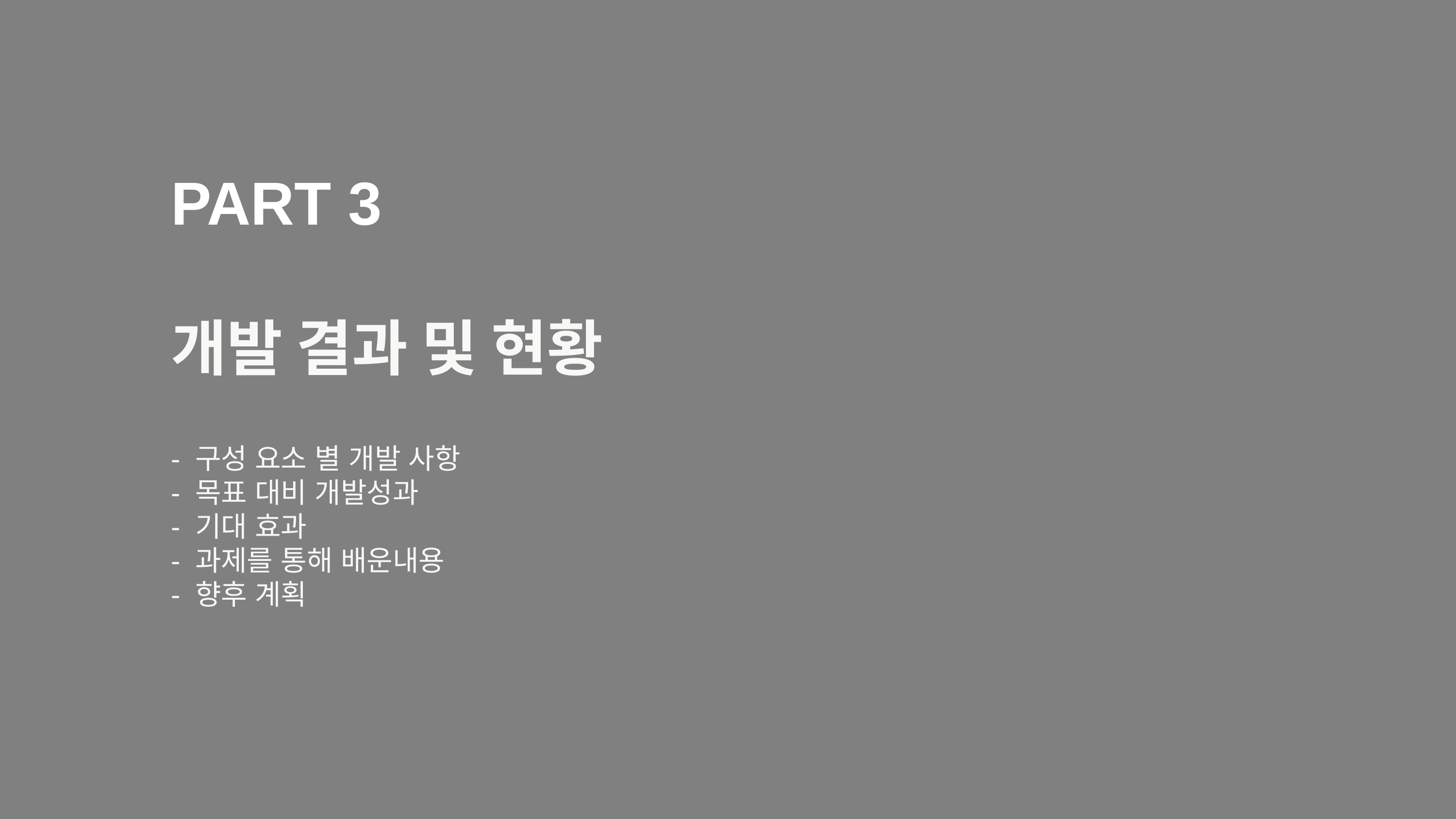

PART 3

개발 결과 및 현황

- 구성 요소 별 개발 사항
- 목표 대비 개발성과
- 기대 효과
- 과제를 통해 배운내용
- 향후 계획